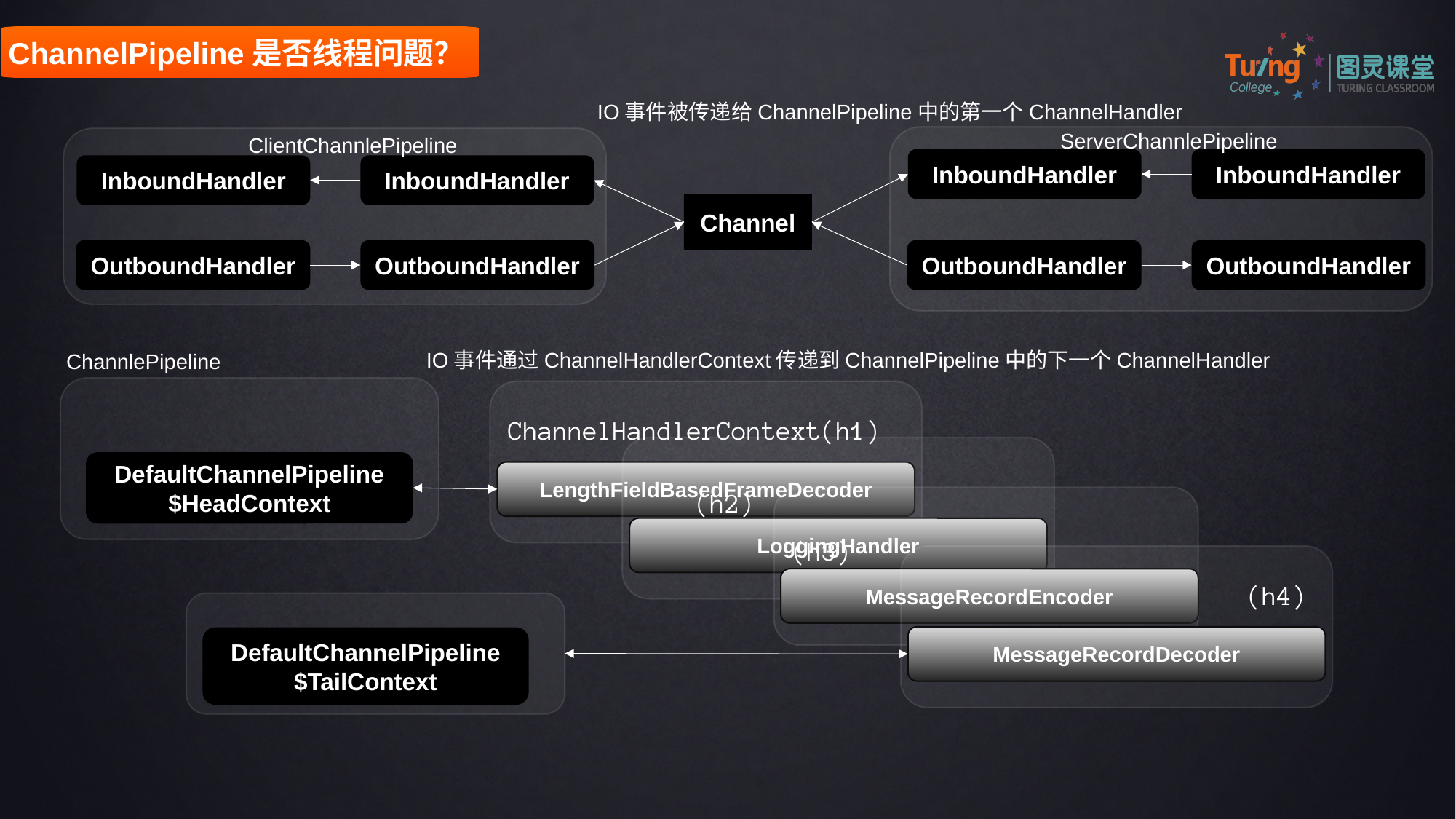

ChannelPipeline是否线程问题？
IO事件被传递给ChannelPipeline中的第一个ChannelHandler
ServerChannlePipeline
ClientChannlePipeline

InboundHandler
InboundHandler
InboundHandler
InboundHandler
Channel
OutboundHandler
OutboundHandler
OutboundHandler
OutboundHandler
IO事件通过ChannelHandlerContext传递到ChannelPipeline中的下一个ChannelHandler
ChannlePipeline

ChannelHandlerContext(h1)

                   (h2)

DefaultChannelPipeline $HeadContext
LengthFieldBasedFrameDecoder
                      (h3)

LoggingHandler
                      (h4)

MessageRecordEncoder

MessageRecordDecoder
DefaultChannelPipeline $TailContext